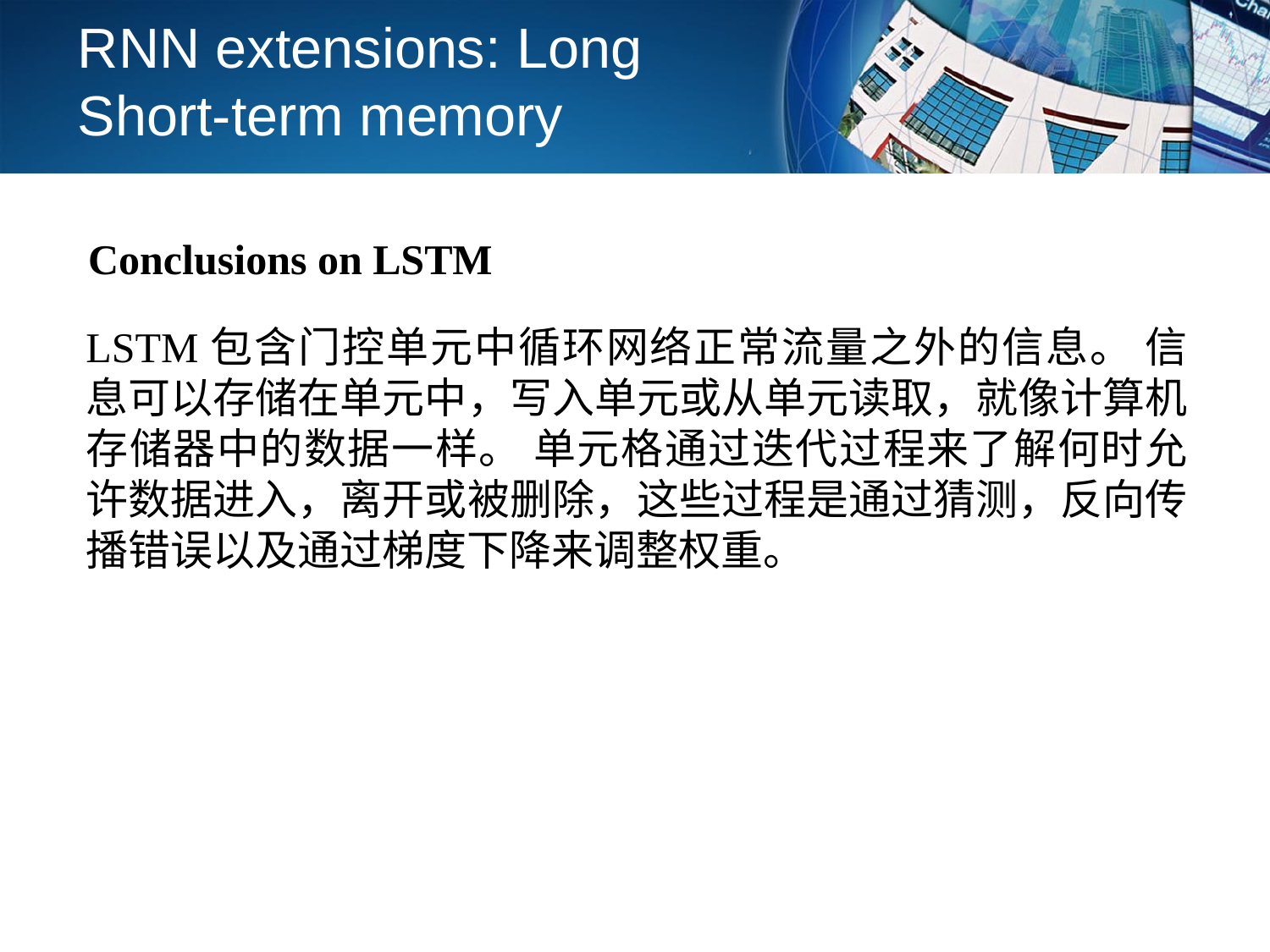

# RNN extensions: Long Short-term memory
Conclusions on LSTM
LSTM包含门控单元中循环网络正常流量之外的信息。 信息可以存储在单元中，写入单元或从单元读取，就像计算机存储器中的数据一样。 单元格通过迭代过程来了解何时允许数据进入，离开或被删除，这些过程是通过猜测，反向传播错误以及通过梯度下降来调整权重。